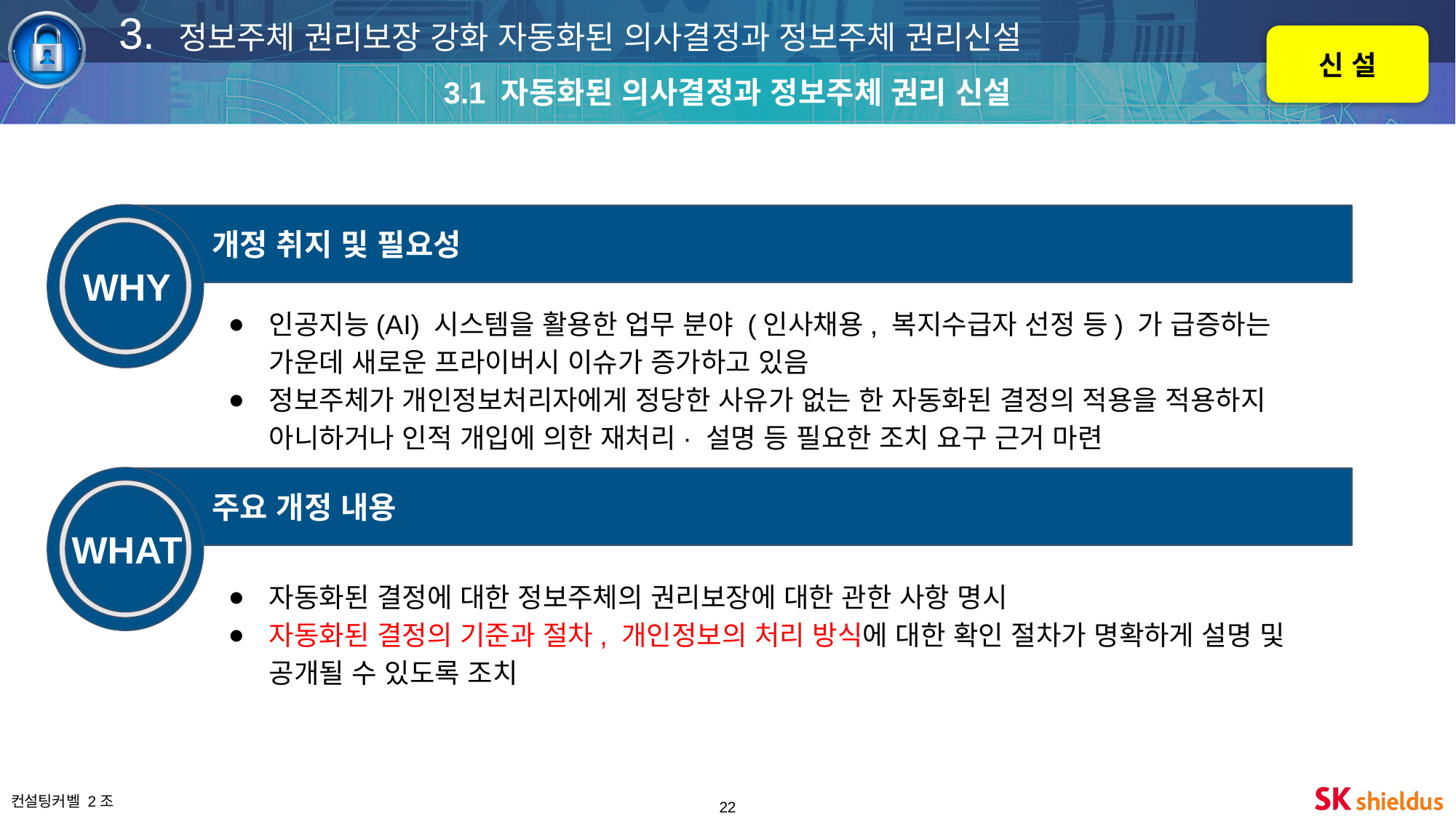

3. 정보주체 권리보장 강화 자동화된 의사결정과 정보주체 권리신설
신 설
3.1 자동화된 의사결정과 정보주체 권리 신설
개정 취지 및 필요성

WHY

인공지능(AI) 시스템을 활용한 업무 분야 (인사채용, 복지수급자 선정 등) 가 급증하는 가운데 새로운 프라이버시 이슈가 증가하고 있음
정보주체가 개인정보처리자에게 정당한 사유가 없는 한 자동화된 결정의 적용을 적용하지 아니하거나 인적 개입에 의한 재처리· 설명 등 필요한 조치 요구 근거 마련
주요 개정 내용

WHAT

자동화된 결정에 대한 정보주체의 권리보장에 대한 관한 사항 명시
자동화된 결정의 기준과 절차, 개인정보의 처리 방식에 대한 확인 절차가 명확하게 설명 및 공개될 수 있도록 조치
22